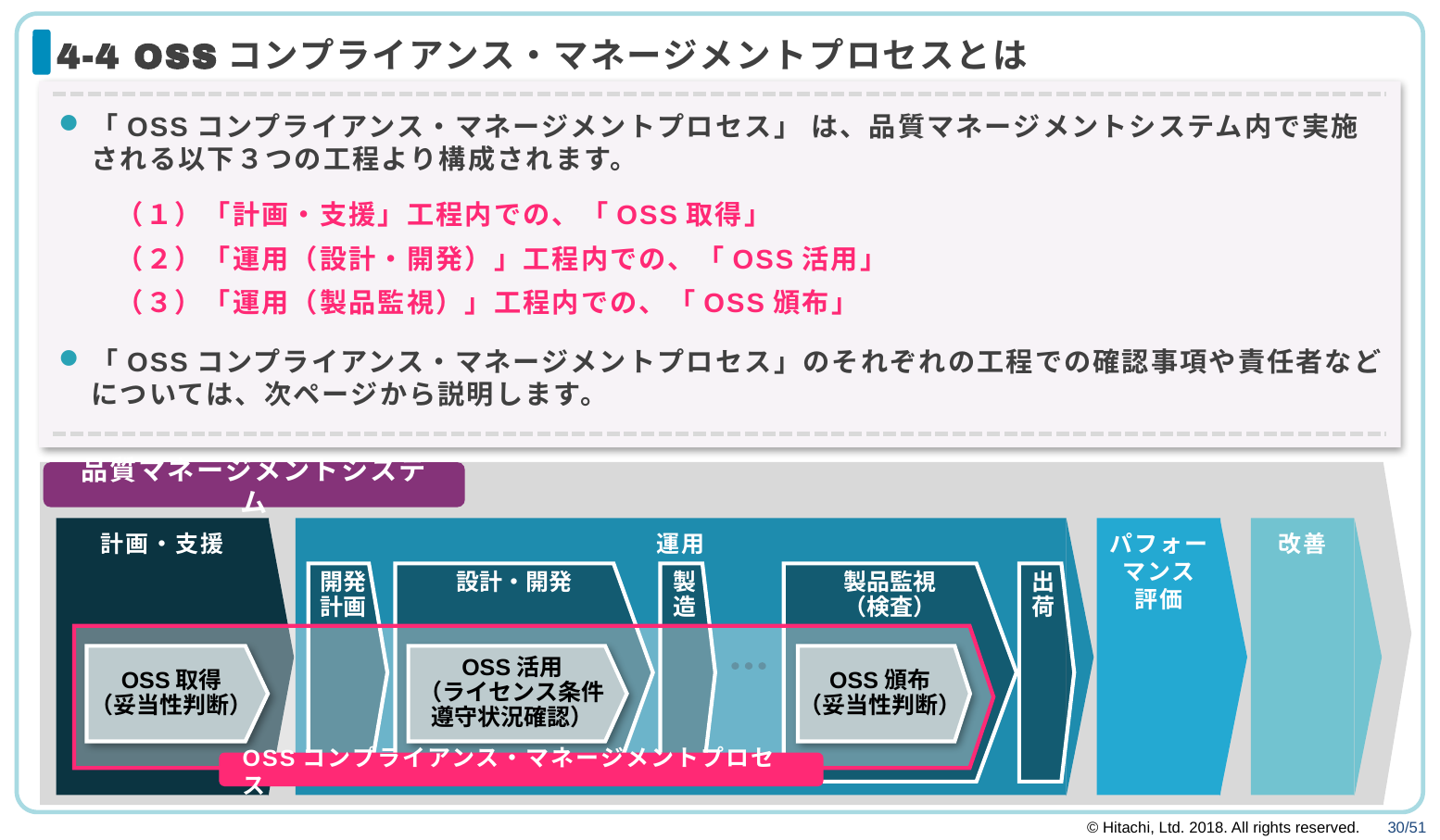

# 4-4 OSSコンプライアンス・マネージメントプロセスとは

「OSSコンプライアンス・マネージメントプロセス」 は、品質マネージメントシステム内で実施
される以下３つの工程より構成されます。
　　（１）「計画・支援」工程内での、「OSS取得」
　　（２）「運用（設計・開発）」工程内での、「OSS活用」
　　（３）「運用（製品監視）」工程内での、「OSS頒布」
「OSSコンプライアンス・マネージメントプロセス」のそれぞれの工程での確認事項や責任者などについては、次ページから説明します。

品質マネージメントシステム
計画・支援

運用

パフォー
マンス
評価

改善

開発
計画
設計・開発
製
造
製品監視
（検査）
出
荷

OSS取得
（妥当性判断）
OSS活用
（ライセンス条件
遵守状況確認）
OSS頒布
（妥当性判断）

OSSコンプライアンス・マネージメントプロセス